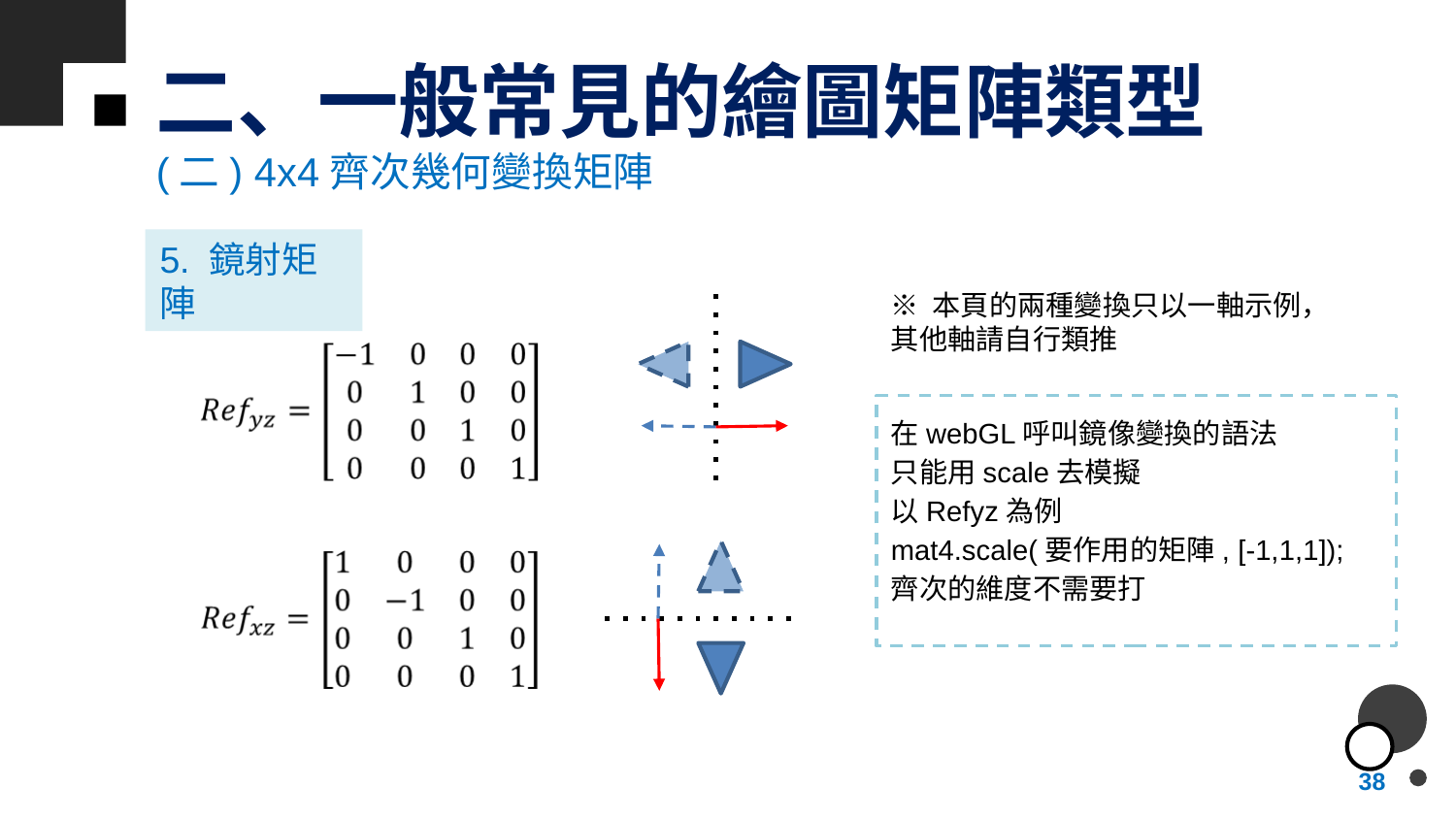

# 二、一般常見的繪圖矩陣類型
(二) 4x4齊次幾何變換矩陣
5. 鏡射矩陣
※ 本頁的兩種變換只以一軸示例，其他軸請自行類推

在webGL呼叫鏡像變換的語法
只能用scale去模擬
以Refyz為例
mat4.scale(要作用的矩陣, [-1,1,1]);
齊次的維度不需要打

38